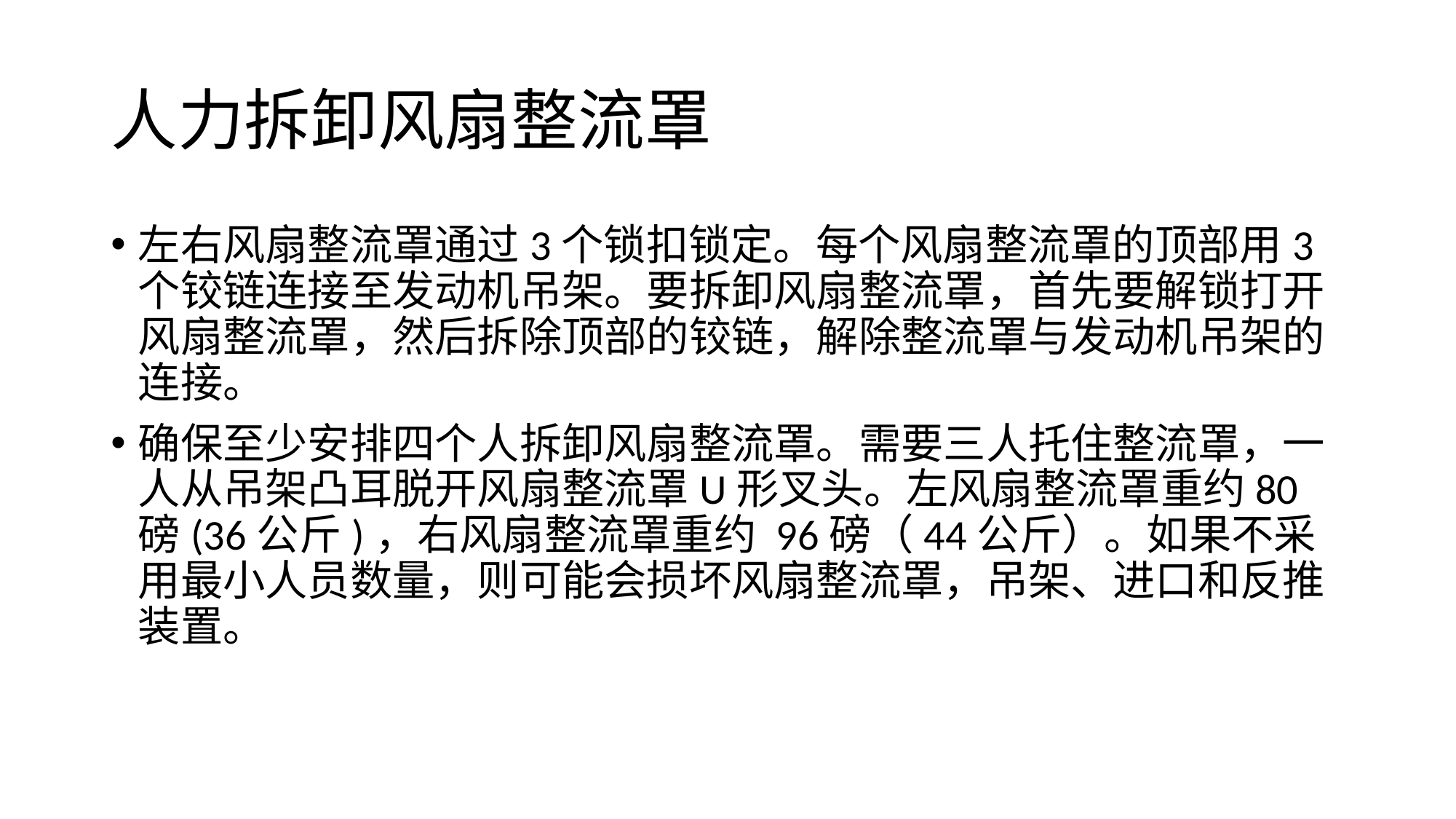

# 人力拆卸风扇整流罩
左右风扇整流罩通过3个锁扣锁定。每个风扇整流罩的顶部用3个铰链连接至发动机吊架。要拆卸风扇整流罩，首先要解锁打开风扇整流罩，然后拆除顶部的铰链，解除整流罩与发动机吊架的连接。
确保至少安排四个人拆卸风扇整流罩。需要三人托住整流罩，一人从吊架凸耳脱开风扇整流罩U形叉头。左风扇整流罩重约80磅(36公斤)，右风扇整流罩重约 96磅（44公斤）。如果不采用最小人员数量，则可能会损坏风扇整流罩，吊架、进口和反推装置。